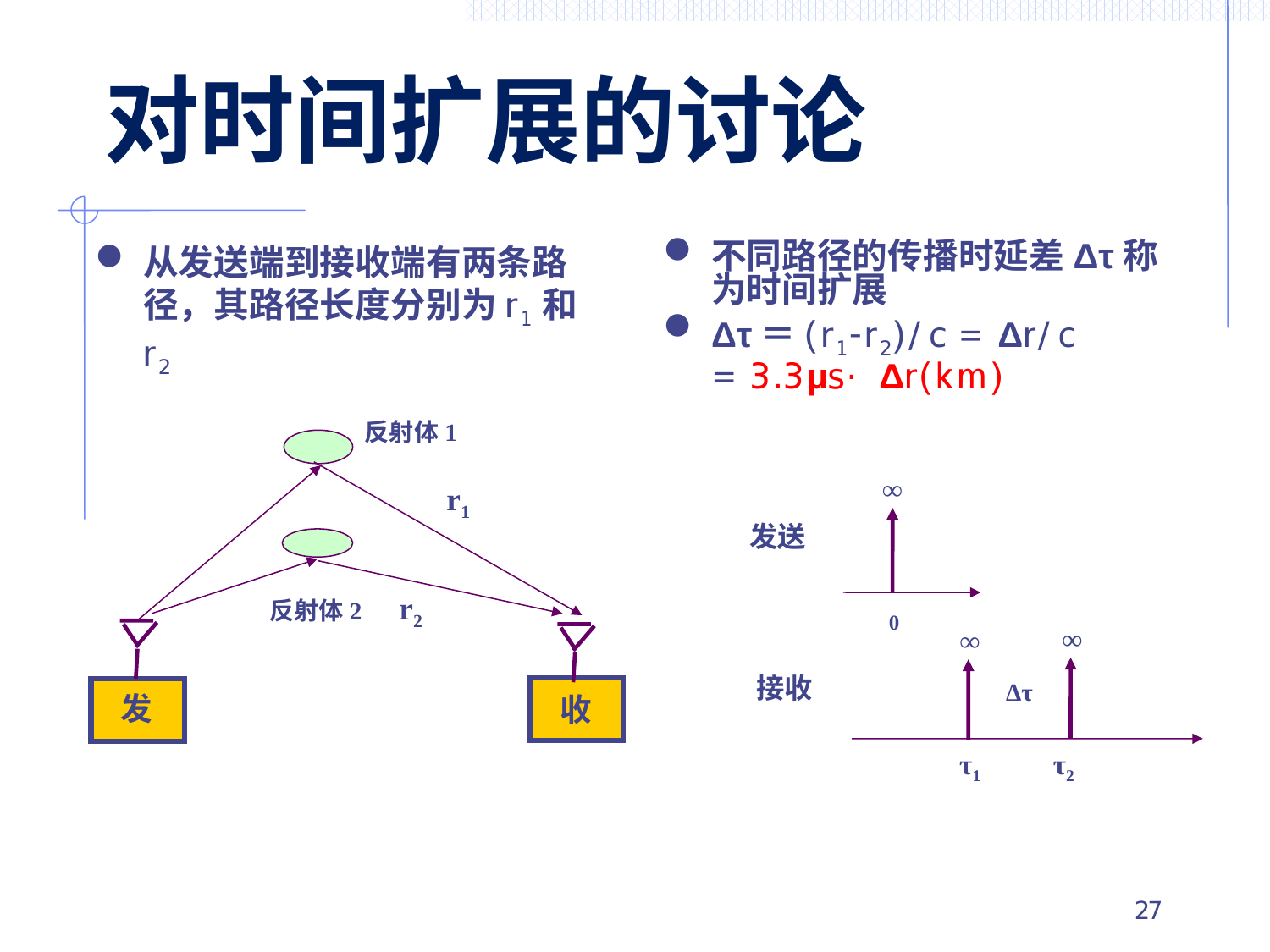

# 对时间扩展的讨论
从发送端到接收端有两条路径，其路径长度分别为r1和r2
不同路径的传播时延差Δτ称为时间扩展
Δτ＝(r1-r2)/c = Δr/c
	= 3.3μs∙ Δr(km)

反射体1

r1

r2
反射体2

发
收
∞

发送

0
∞
∞

接收
Δτ

τ1
τ2
27